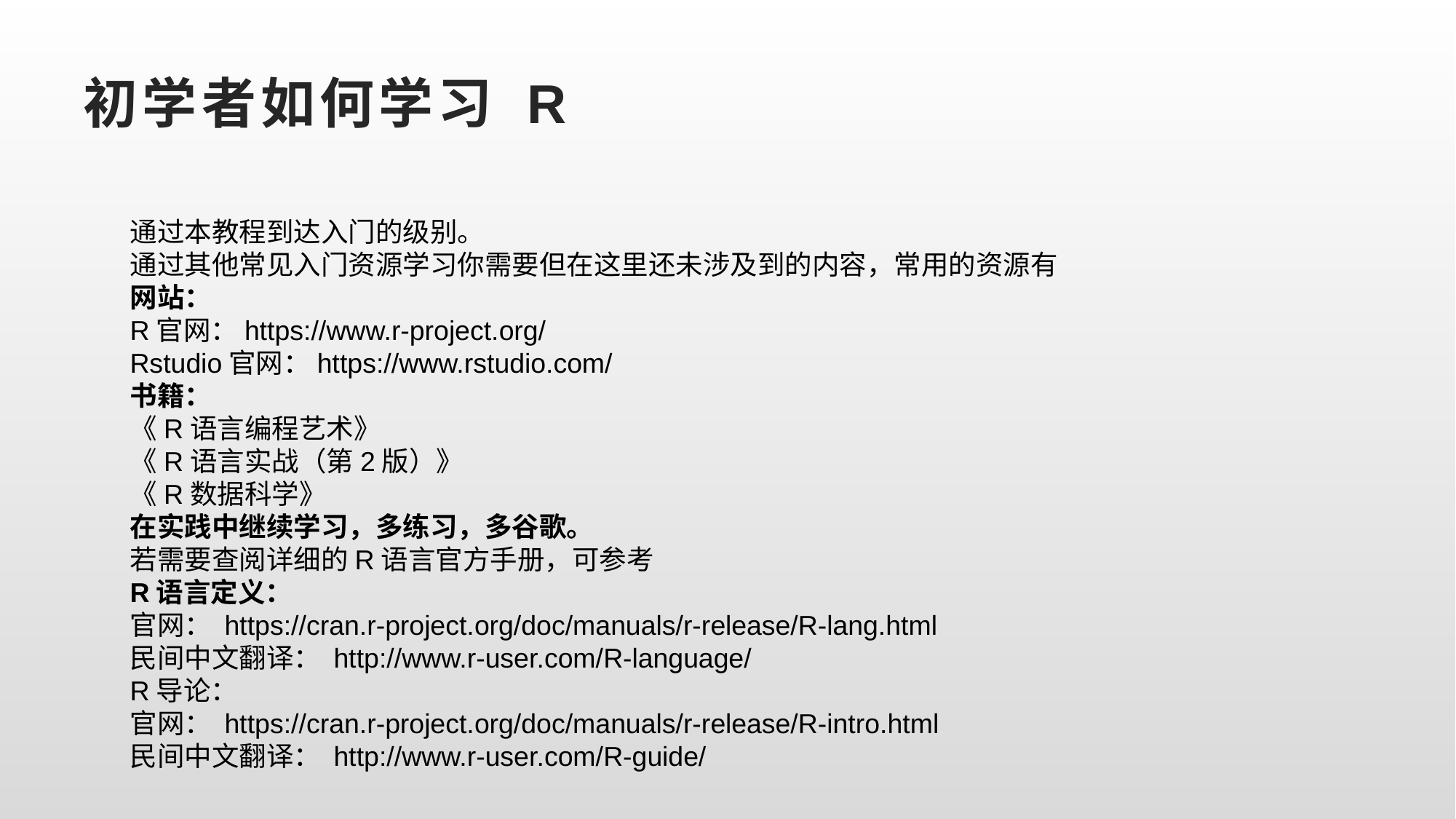

# 初学者如何学习 R
通过本教程到达入门的级别。
通过其他常见入门资源学习你需要但在这里还未涉及到的内容，常用的资源有
网站：
R官网：https://www.r-project.org/
Rstudio官网：https://www.rstudio.com/
书籍：
《R语言编程艺术》
《R语言实战（第2版）》
《R数据科学》
在实践中继续学习，多练习，多谷歌。
若需要查阅详细的R语言官方手册，可参考
R语言定义：
官网： https://cran.r-project.org/doc/manuals/r-release/R-lang.html
民间中文翻译： http://www.r-user.com/R-language/
R导论：
官网： https://cran.r-project.org/doc/manuals/r-release/R-intro.html
民间中文翻译： http://www.r-user.com/R-guide/